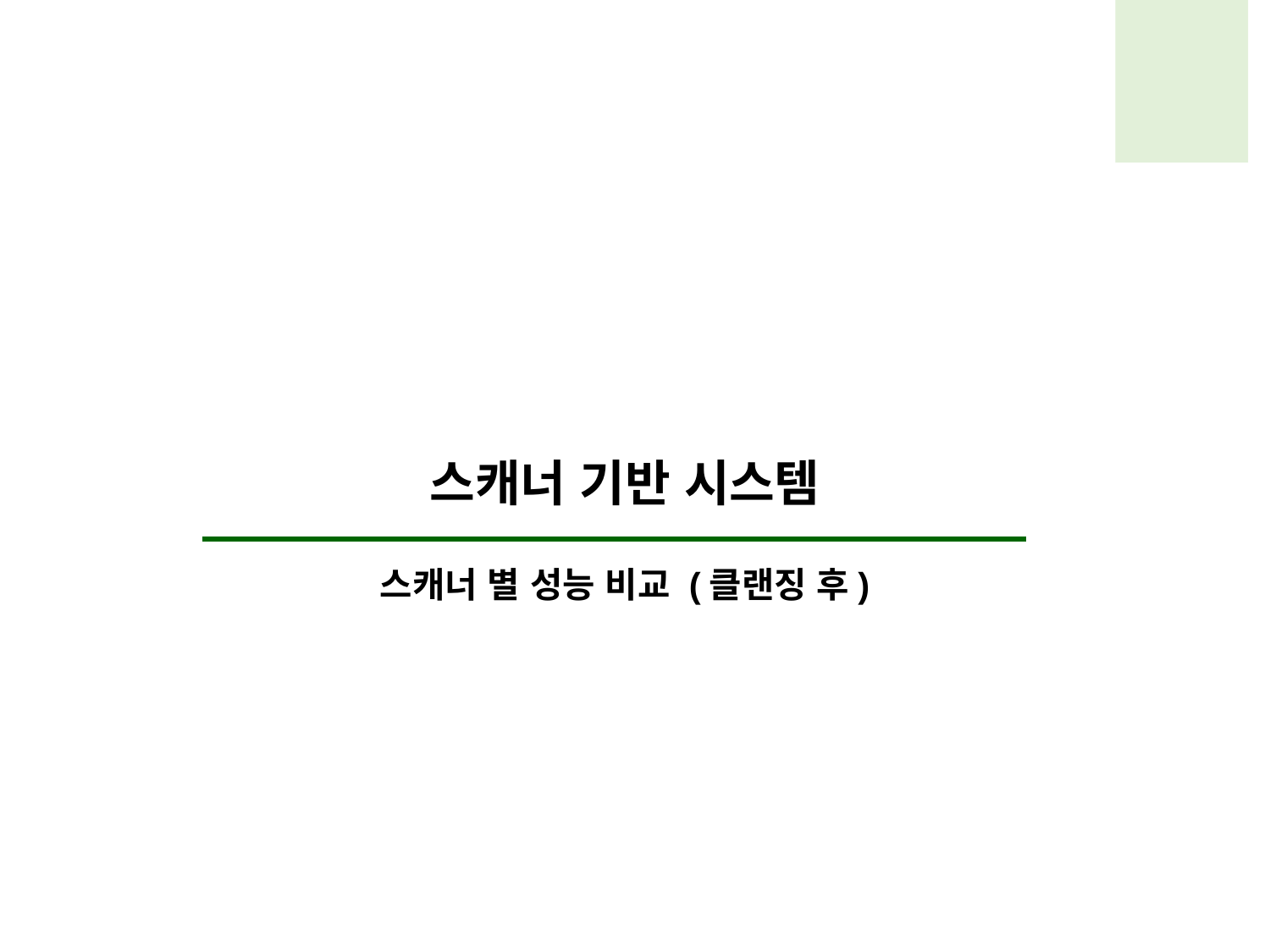

스캐너 기반 시스템
스캐너 별 성능 비교 (클랜징 후)